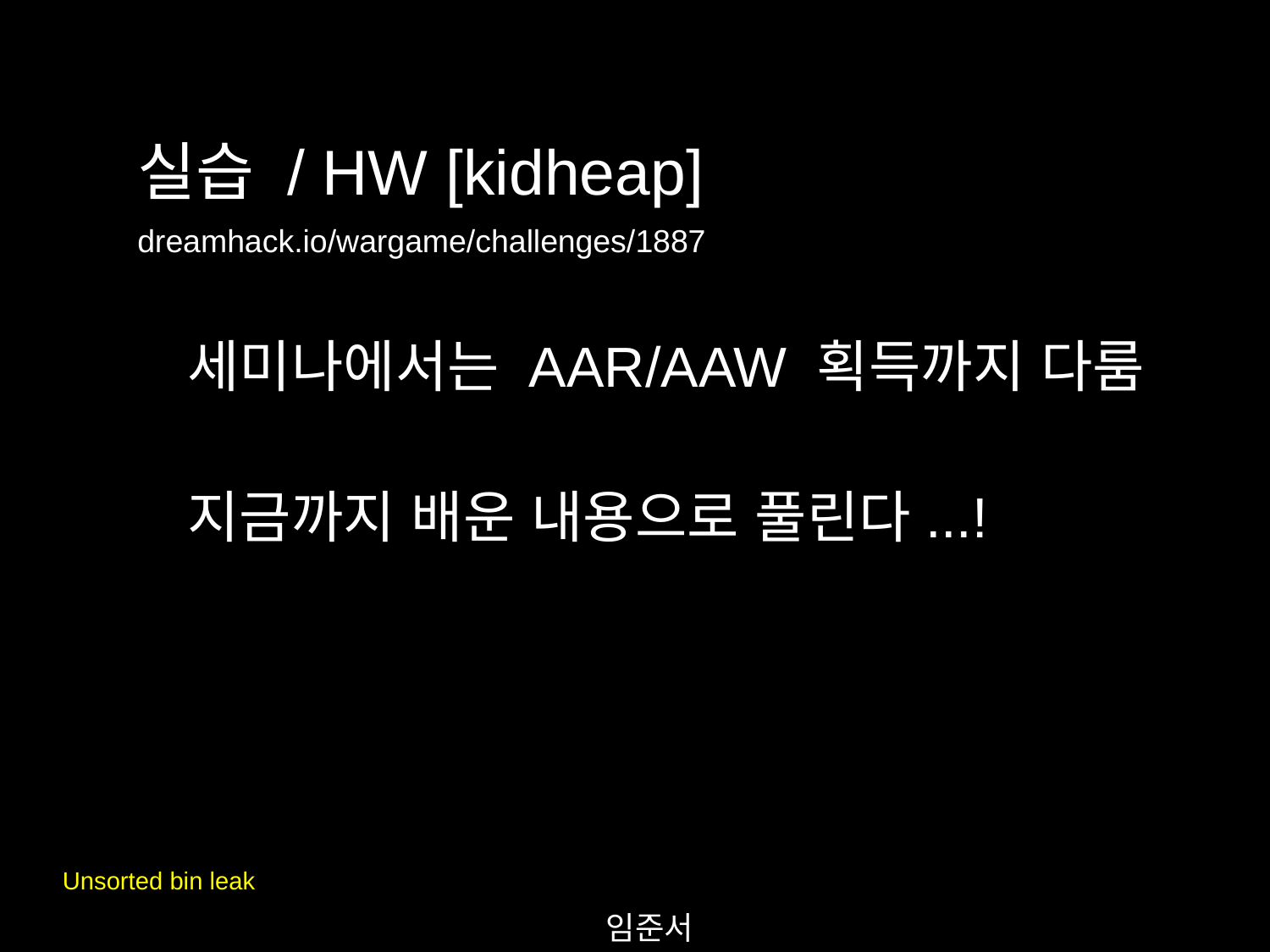

실습 / HW [kidheap]
dreamhack.io/wargame/challenges/1887
세미나에서는 AAR/AAW 획득까지 다룸
지금까지 배운 내용으로 풀린다...!
Unsorted bin leak

임준서